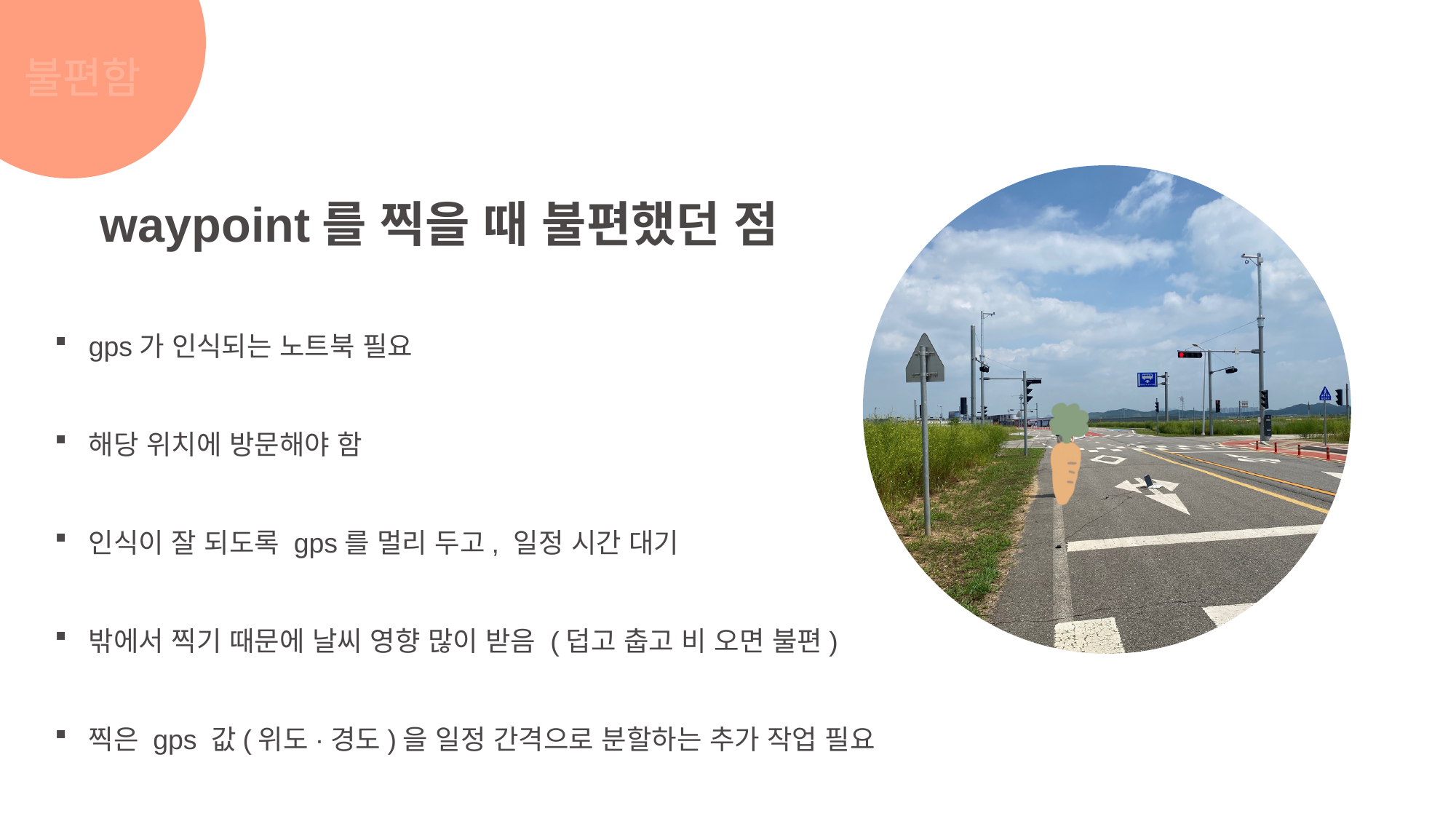

불편함

waypoint를 찍을 때 불편했던 점
gps가 인식되는 노트북 필요
해당 위치에 방문해야 함
인식이 잘 되도록 gps를 멀리 두고, 일정 시간 대기
밖에서 찍기 때문에 날씨 영향 많이 받음 (덥고 춥고 비 오면 불편)
찍은 gps 값(위도·경도)을 일정 간격으로 분할하는 추가 작업 필요